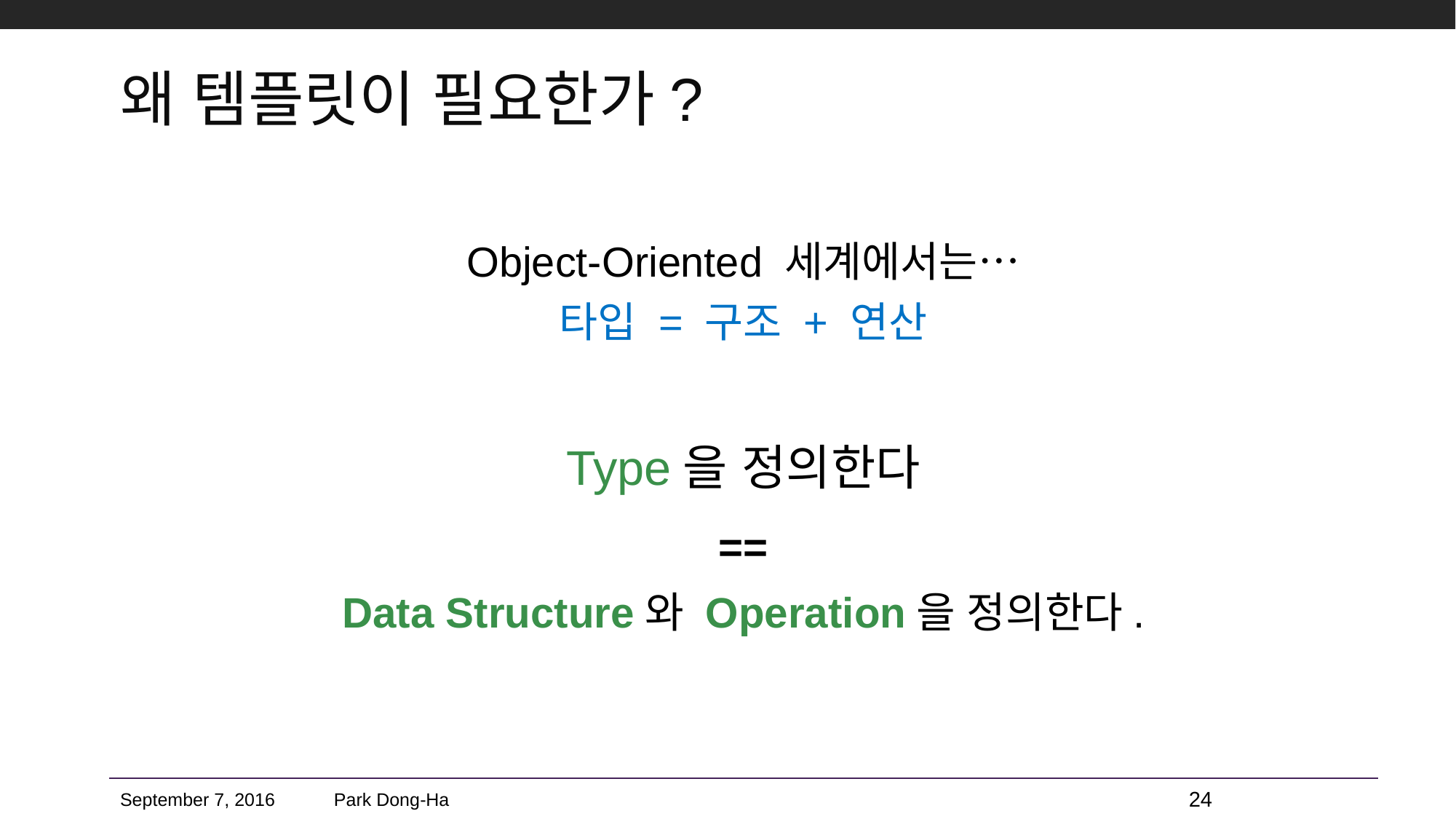

# 왜 템플릿이 필요한가?
Object-Oriented 세계에서는…
타입 = 구조 + 연산
Type을 정의한다
==
Data Structure와 Operation을 정의한다.
Park Dong-Ha
24